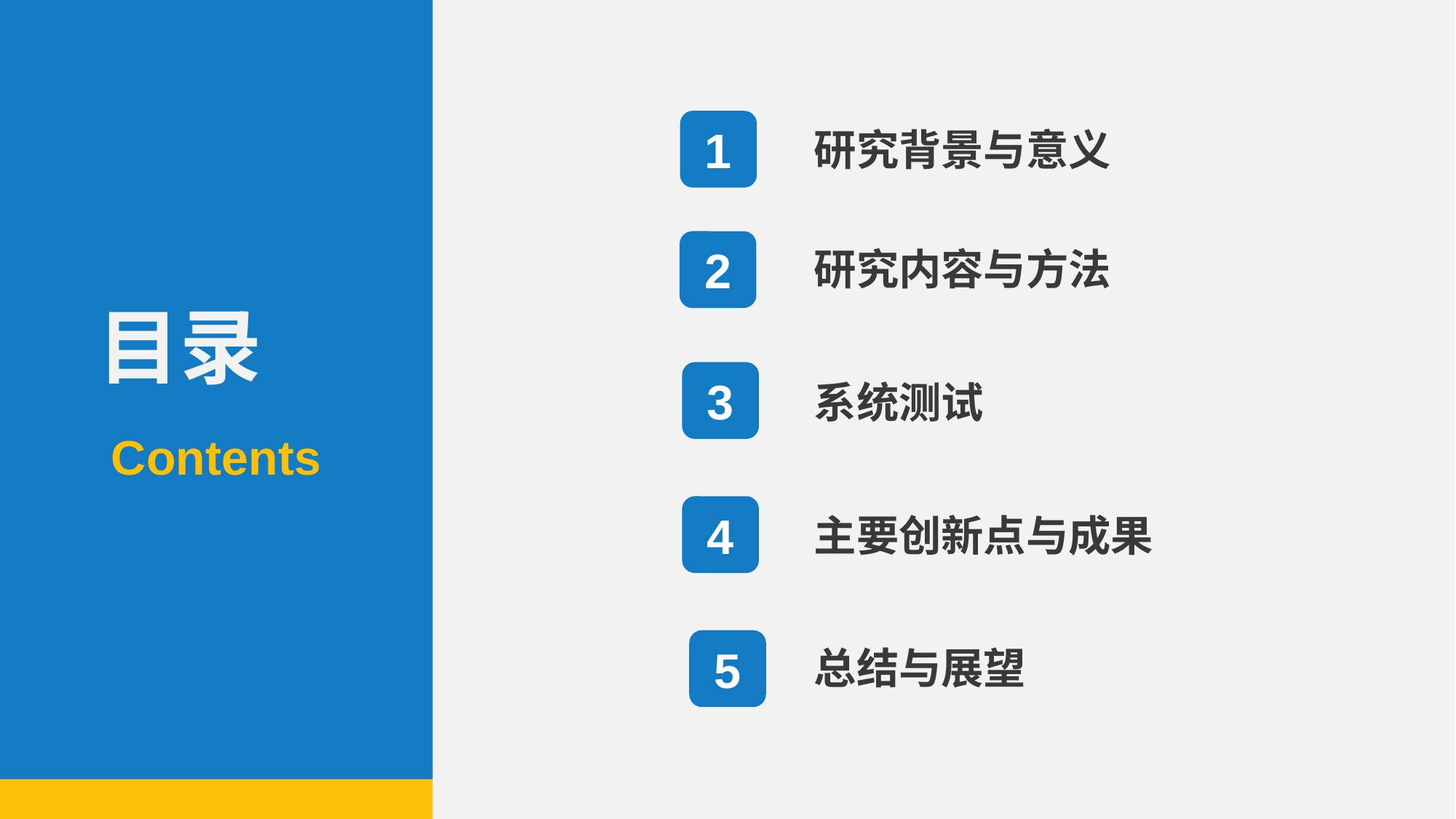

1
研究背景与意义
2
研究内容与方法
目录
3
系统测试
Contents
4
主要创新点与成果
5
总结与展望